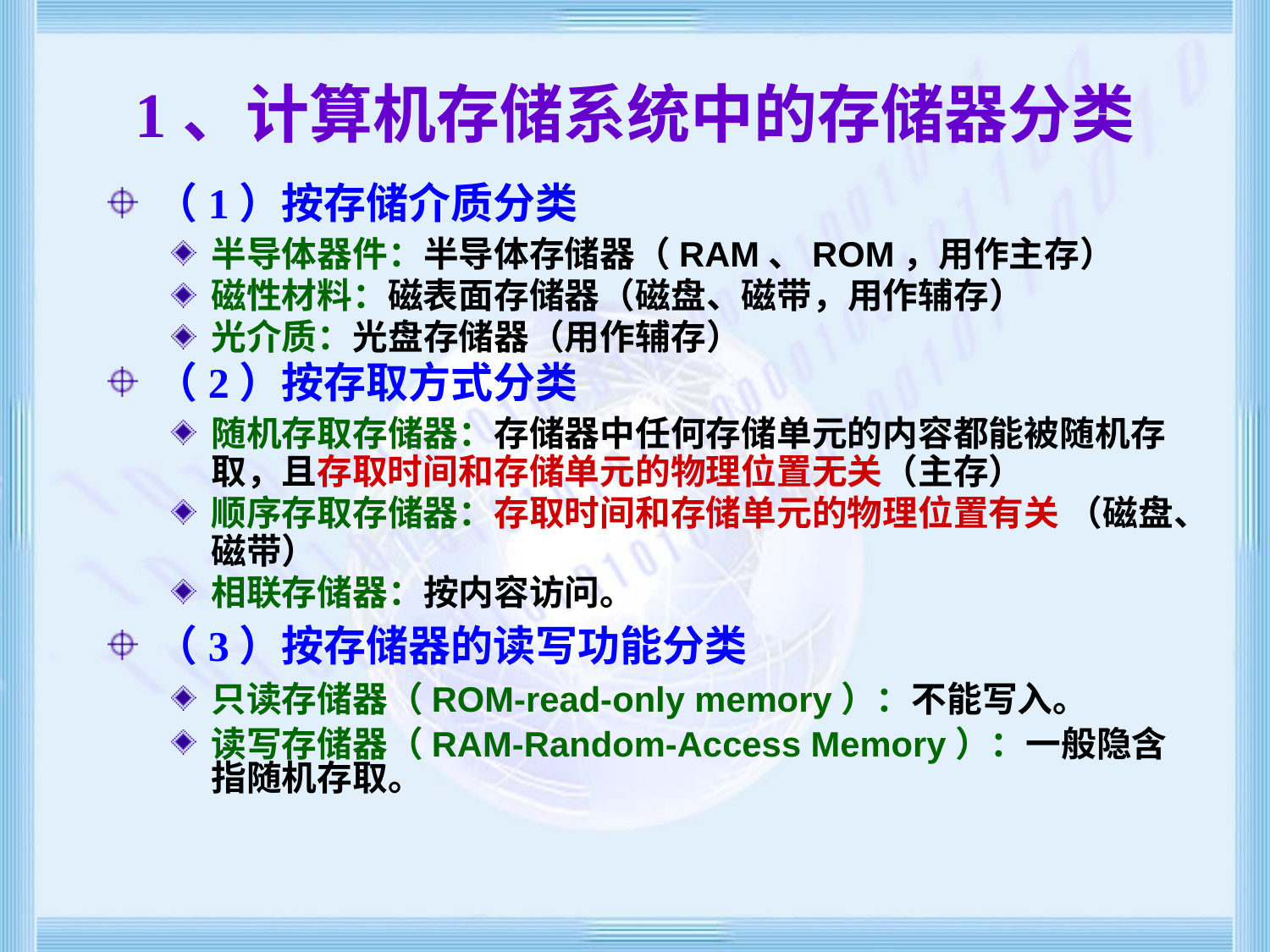

# 1、计算机存储系统中的存储器分类
（1）按存储介质分类
半导体器件：半导体存储器（RAM、ROM，用作主存）
磁性材料：磁表面存储器（磁盘、磁带，用作辅存）
光介质：光盘存储器（用作辅存）
（2）按存取方式分类
随机存取存储器：存储器中任何存储单元的内容都能被随机存取，且存取时间和存储单元的物理位置无关（主存）
顺序存取存储器：存取时间和存储单元的物理位置有关 （磁盘、磁带）
相联存储器：按内容访问。
（3）按存储器的读写功能分类
只读存储器（ROM-read-only memory）：不能写入。
读写存储器（RAM-Random-Access Memory）：一般隐含指随机存取。

3